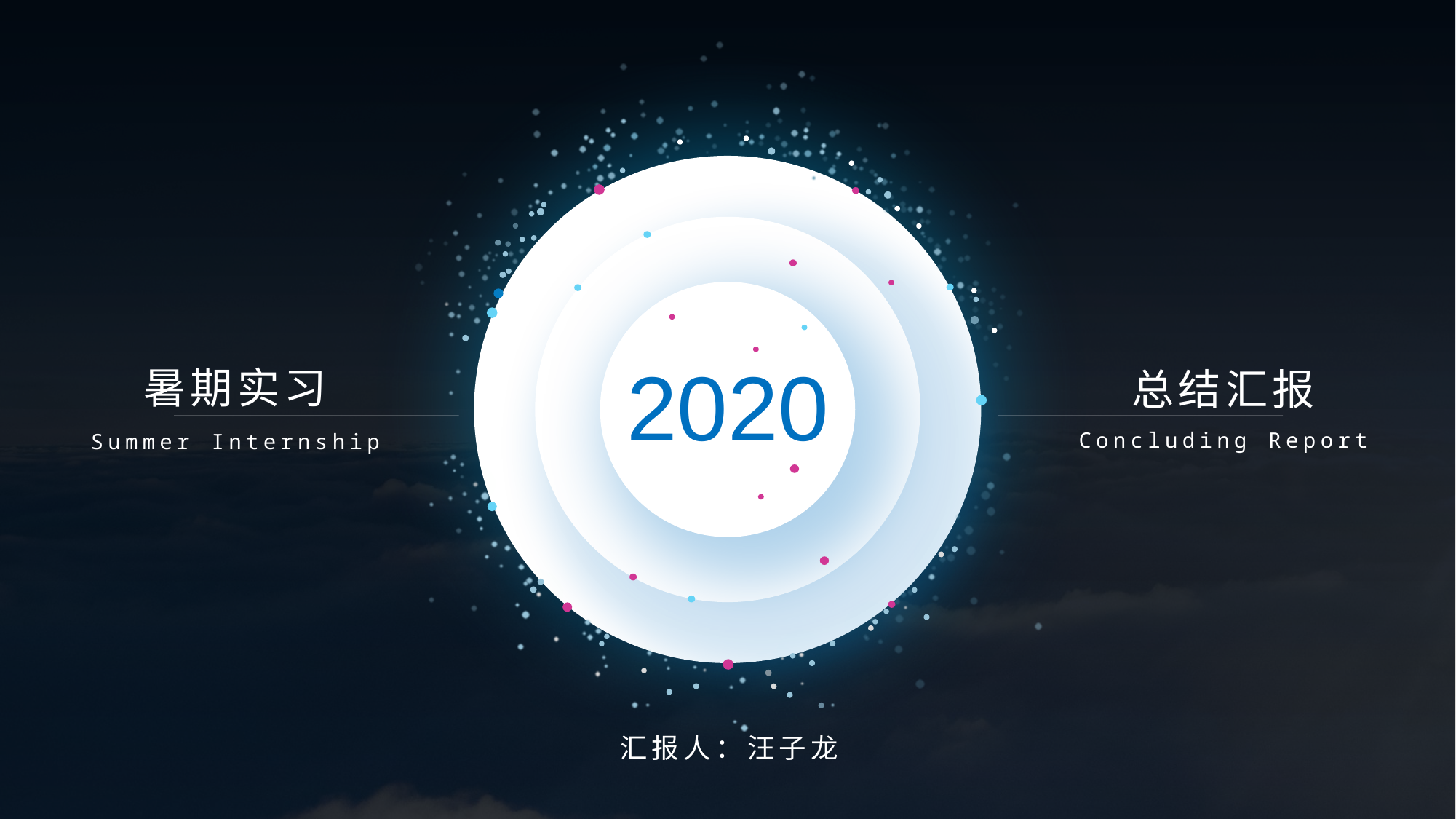

2020

暑期实习
总结汇报

Concluding Report
Summer Internship

汇报人：汪子龙